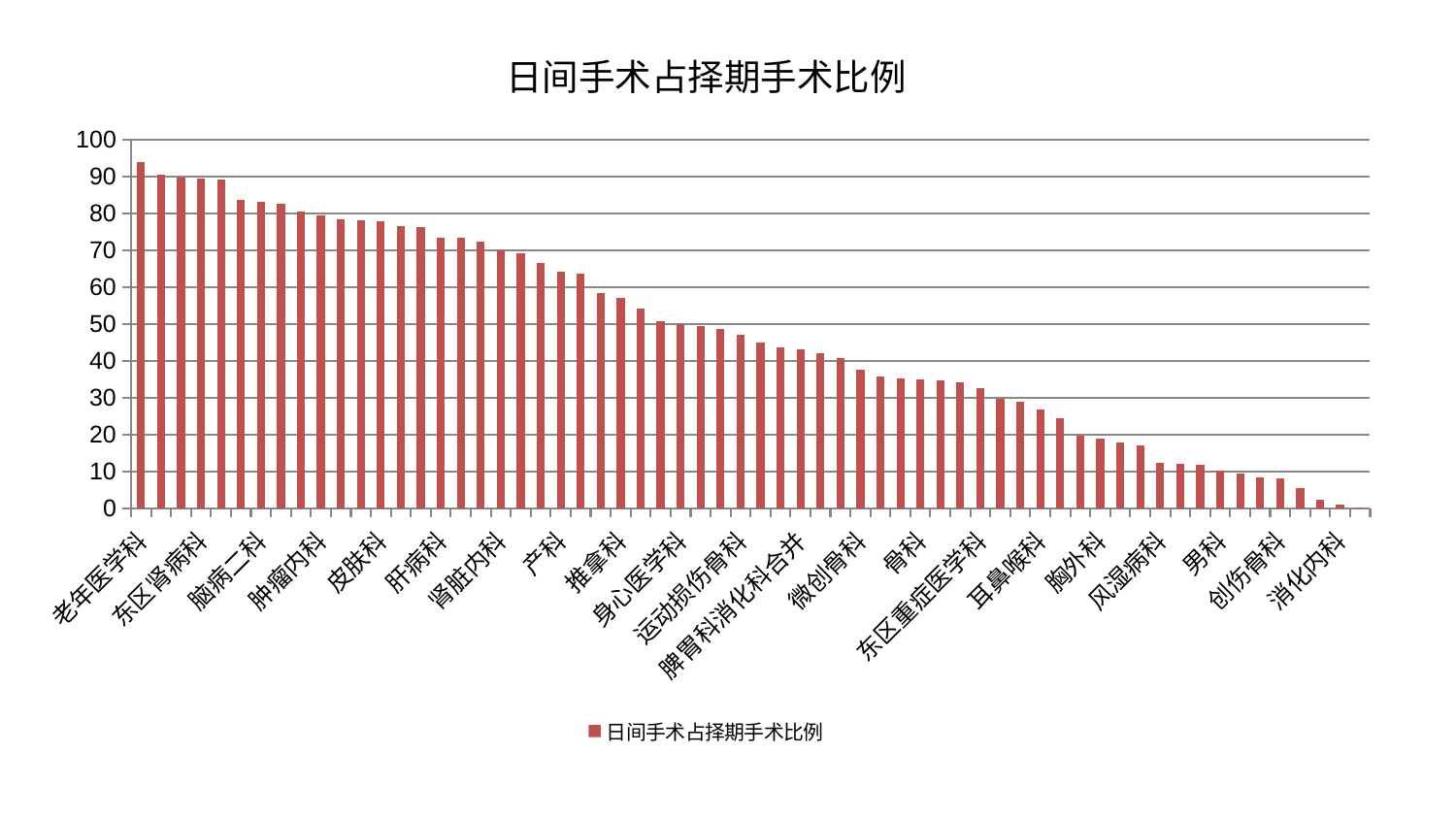

### Chart: 日间手术占择期手术比例

| Category | 日间手术占择期手术比例 |
|---|---|
| 老年医学科 | 93.94676287423864 |
| 肛肠科 | 90.59652090915978 |
| 医院 | 89.77236717119195 |
| 东区肾病科 | 89.55506588690787 |
| 普通外科 | 89.11414059066401 |
| 重症医学科 | 83.6313352280392 |
| 脑病二科 | 83.23034890525382 |
| 泌尿外科 | 82.51240601563448 |
| 心病二科 | 80.38302693618189 |
| 肿瘤内科 | 79.54218021936632 |
| 神经外科 | 78.2737993372194 |
| 肾病科 | 78.00609589716521 |
| 皮肤科 | 77.74294831141096 |
| 妇科 | 76.63538730493768 |
| 妇二科 | 76.19911827360414 |
| 肝病科 | 73.40343379223204 |
| 妇科妇二科合并 | 73.39831333860552 |
| 肝胆外科 | 72.44150019819662 |
| 肾脏内科 | 70.04293486048057 |
| 心病四科 | 69.24630975463262 |
| 血液科 | 66.61102520919799 |
| 产科 | 64.21552636766496 |
| 乳腺甲状腺外科 | 63.74360849496714 |
| 关节骨科 | 58.514089556556506 |
| 推拿科 | 57.17013495825827 |
| 综合内科 | 54.23501816982137 |
| 西区重症医学科 | 50.7516809032265 |
| 身心医学科 | 50.020549693825366 |
| 内分泌科 | 49.54223227941921 |
| 脑病一科 | 48.62053809494373 |
| 运动损伤骨科 | 47.09885541499945 |
| 脊柱骨科 | 45.06462458264908 |
| 口腔科 | 43.768246188463 |
| 脾胃科消化科合并 | 43.09893771104141 |
| 中医经典科 | 41.945263590404466 |
| 小儿推拿科 | 40.775683355272044 |
| 微创骨科 | 37.69403252637038 |
| 中医外治中心 | 35.87869272653479 |
| 针灸科 | 35.24894233151736 |
| 骨科 | 34.95628984362431 |
| 心血管内科 | 34.593763419645775 |
| 康复科 | 34.17754980126331 |
| 东区重症医学科 | 32.686944461216406 |
| 心病一科 | 29.76134063779423 |
| 治未病中心 | 28.93261653968868 |
| 耳鼻喉科 | 26.71551398101988 |
| 小儿骨科 | 24.334407023322946 |
| 神经内科 | 19.816290158349403 |
| 胸外科 | 18.90050280475133 |
| 显微骨科 | 17.901437524484788 |
| 脾胃病科 | 17.122864458912247 |
| 风湿病科 | 12.32758627843853 |
| 儿科 | 12.030000958549557 |
| 脑病三科 | 11.681897004037168 |
| 男科 | 10.268051118293142 |
| 呼吸内科 | 9.543450944717403 |
| 心病三科 | 8.270918293172258 |
| 创伤骨科 | 8.086697097514751 |
| 周围血管科 | 5.410229563816915 |
| 眼科 | 2.2337495249779016 |
| 消化内科 | 1.015164485771658 |
| 美容皮肤科 | 0.129689340532968 |
73